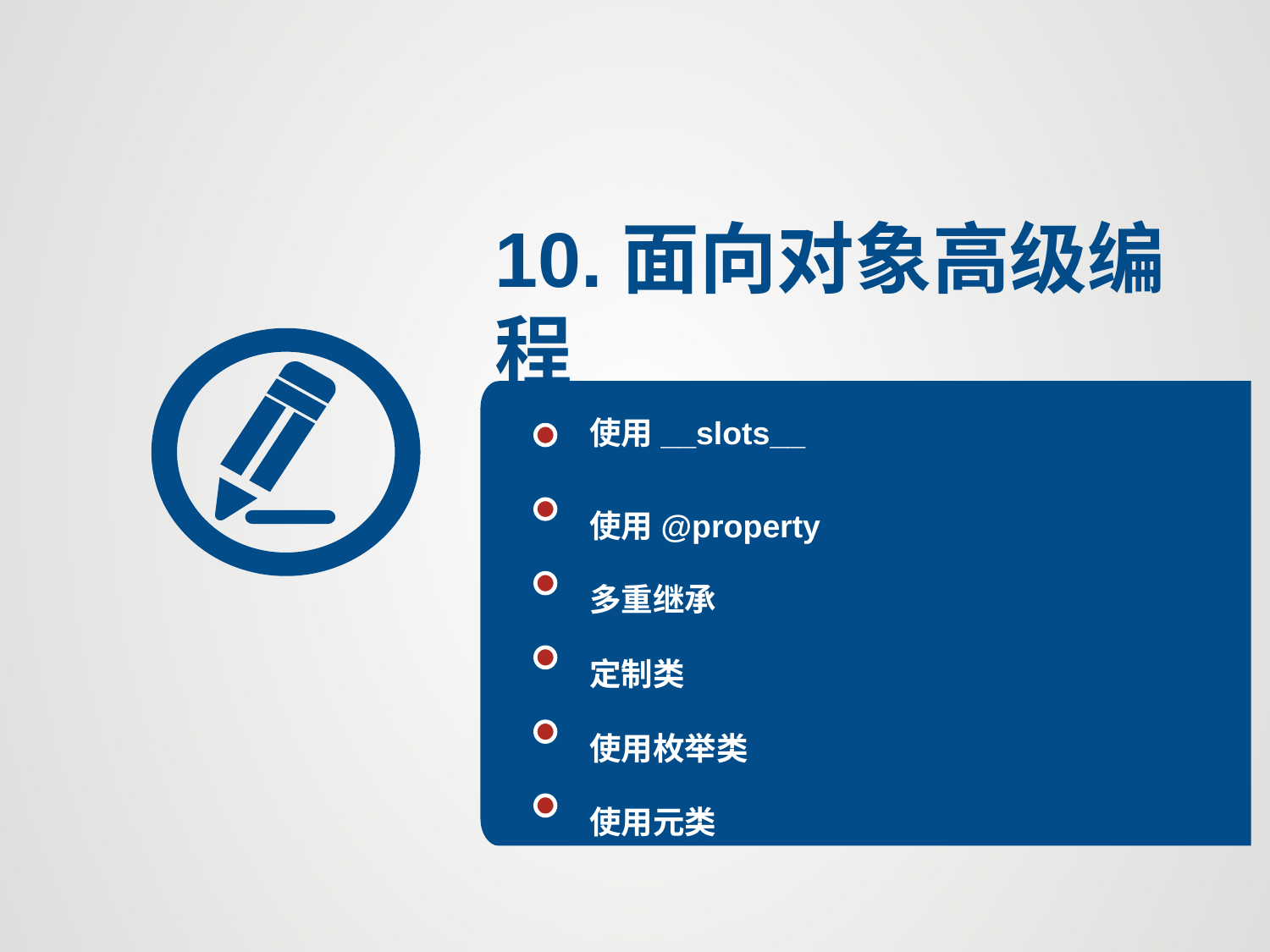

10.面向对象高级编程

使用__slots__

使用@property

多重继承

定制类

使用枚举类

使用元类